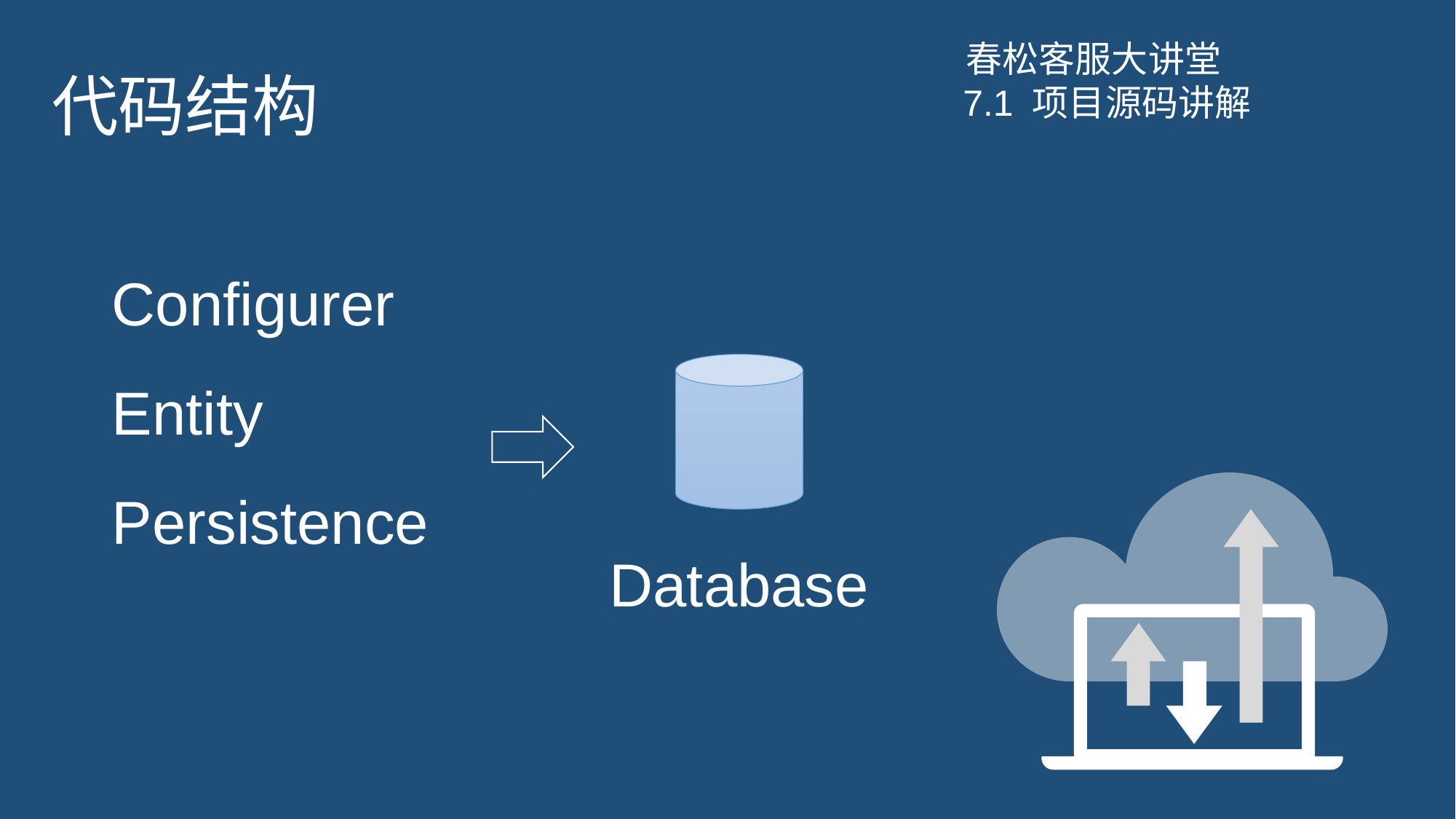

# 代码结构
春松客服大讲堂
7.1 项目源码讲解
Configurer
Entity
Persistence

Database